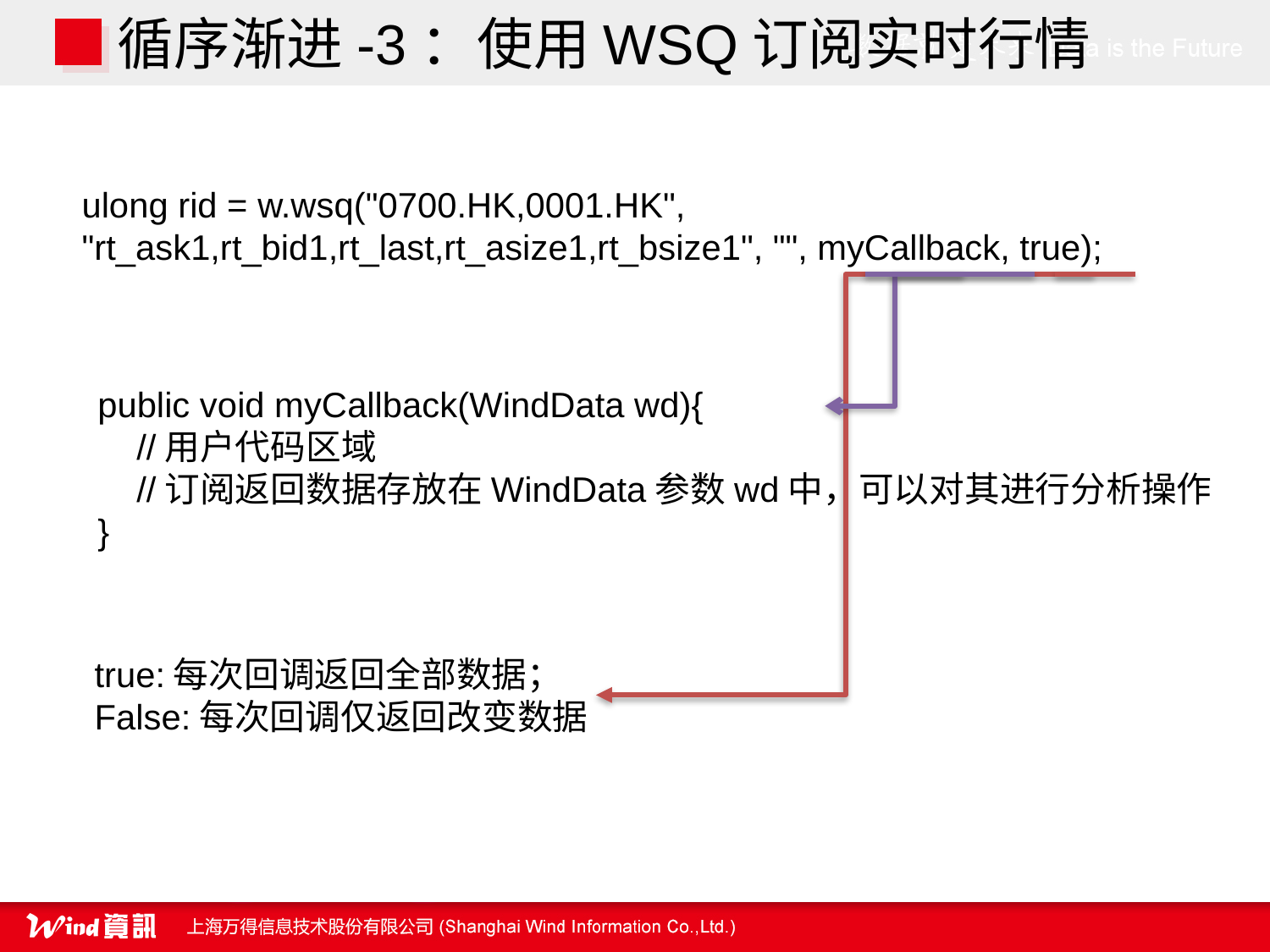

循序渐进-3：使用WSQ订阅实时行情
ulong rid = w.wsq("0700.HK,0001.HK", "rt_ask1,rt_bid1,rt_last,rt_asize1,rt_bsize1", "", myCallback, true);
public void myCallback(WindData wd){
    //用户代码区域
    //订阅返回数据存放在WindData参数wd中，可以对其进行分析操作
}
true:每次回调返回全部数据；
False:每次回调仅返回改变数据